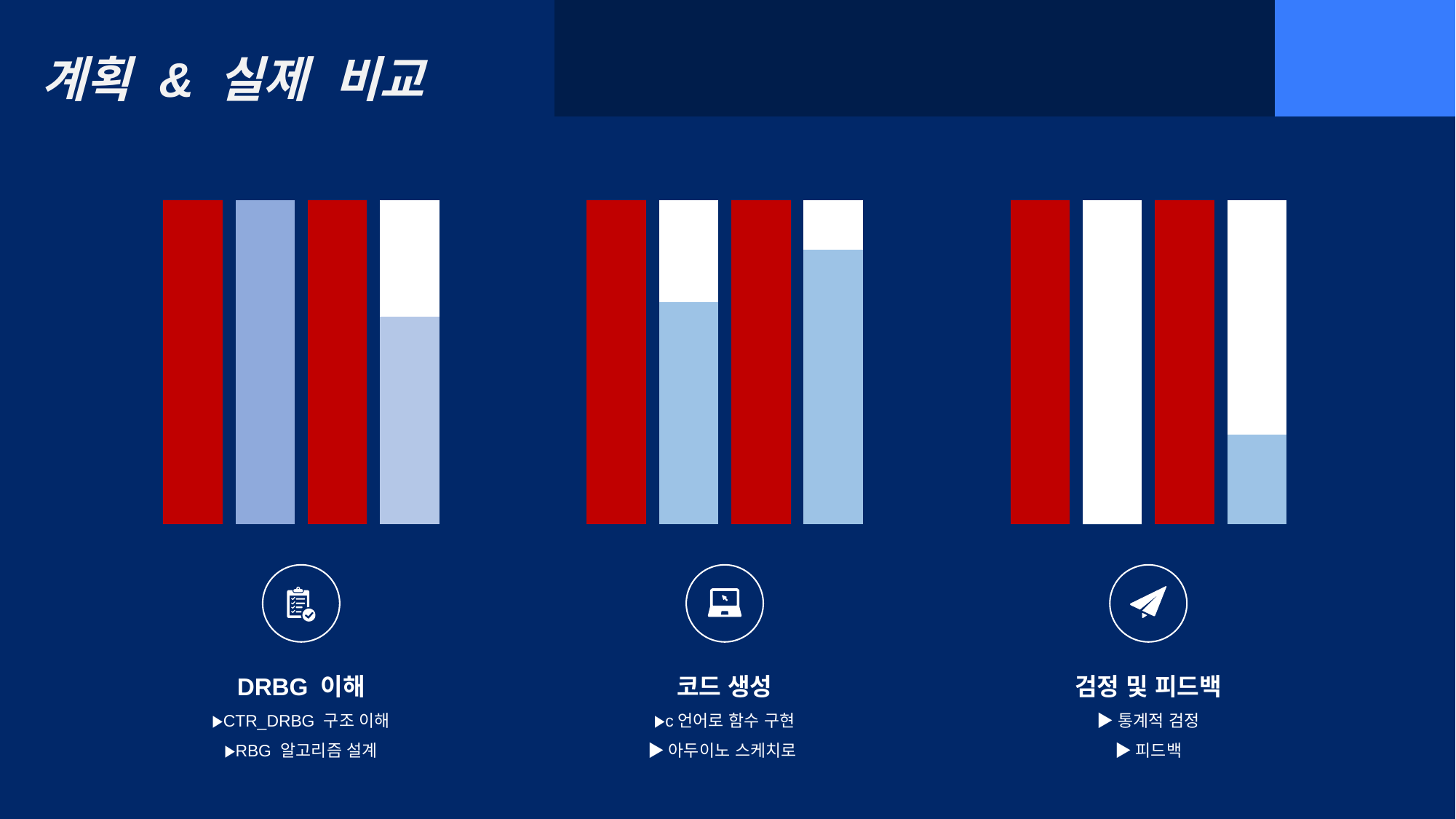

| 계획 & 실제 비교 |  |  |  |  |  |
| --- | --- | --- | --- | --- | --- |

### Chart

| Category | 계열 1 | 계열 2 |
|---|---|---|
| 항목 1 | 5.0 | 0.0 |
| 항목 2 | 5.0 | 0.0 |
| 항목 3 | 5.0 | 0.0 |
| 항목 4 | 5.0 | 2.8 |

### Chart

| Category | 계열 1 | 계열 2 |
|---|---|---|
| 항목 1 | 5.0 | 0.0 |
| 항목 2 | 5.0 | 2.3 |
| 항목 3 | 5.0 | 0.0 |
| 항목 4 | 5.0 | 0.9 |

### Chart

| Category | 계열 1 | 계열 2 |
|---|---|---|
| 항목 1 | 5.0 | 0.0 |
| 항목 2 | 0.0 | 5.0 |
| 항목 3 | 5.0 | 0.0 |
| 항목 4 | 5.0 | 13.0 |

DRBG 이해
▶CTR_DRBG 구조 이해
▶RBG 알고리즘 설계
코드 생성
▶c언어로 함수 구현
▶아두이노 스케치로
검정 및 피드백
▶통계적 검정
▶피드백